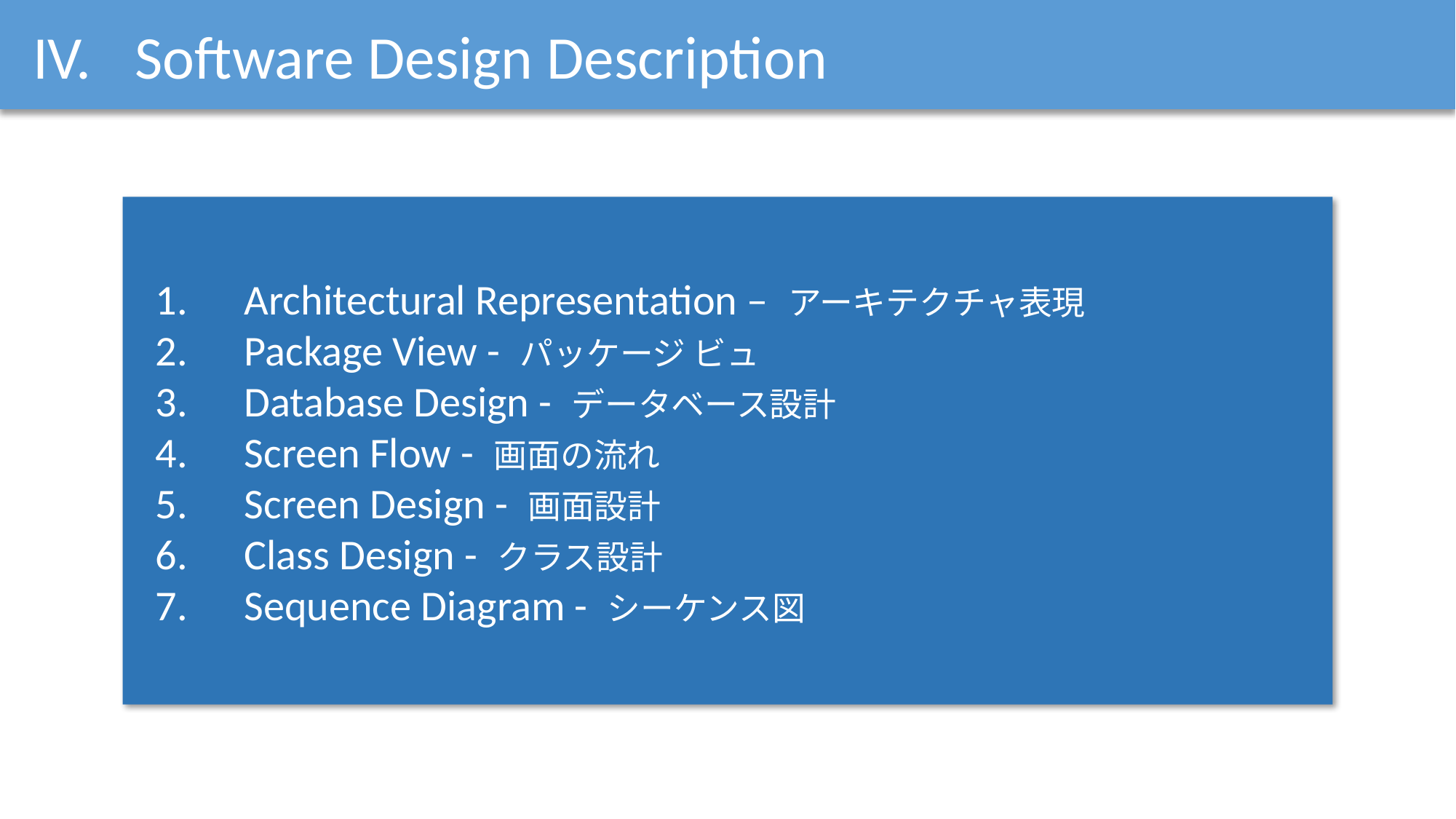

Software Design Description
Name Name Name Name Name Name Name Name
Architectural Representation – アーキテクチャ表現
Package View - パッケージ ビュ
Database Design - データベース設計
Screen Flow - 画面の流れ
Screen Design - 画面設計
Class Design - クラス設計
Sequence Diagram - シーケンス図